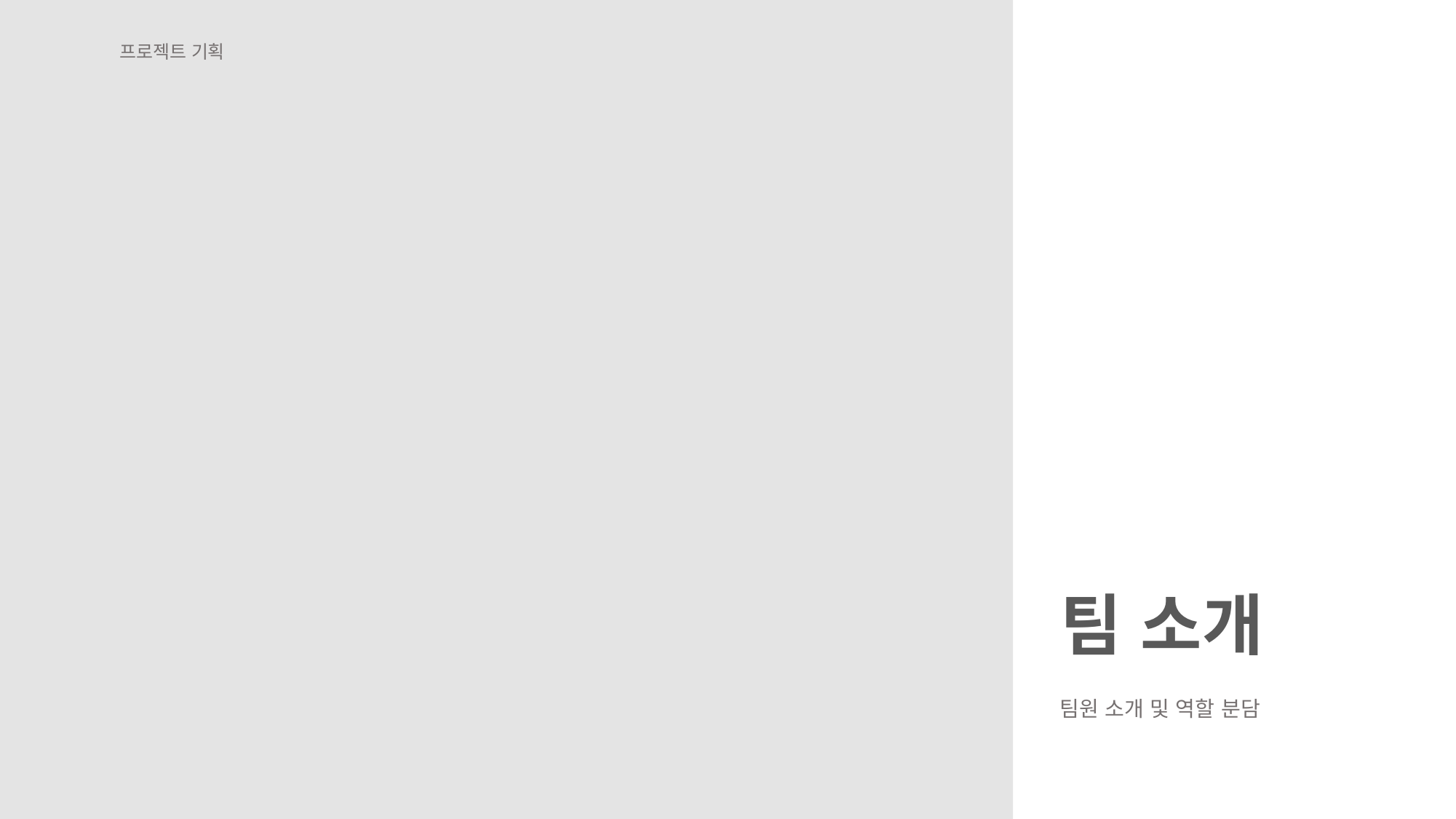

프로젝트 기획
팀 소개
팀원 소개 및 역할 분담